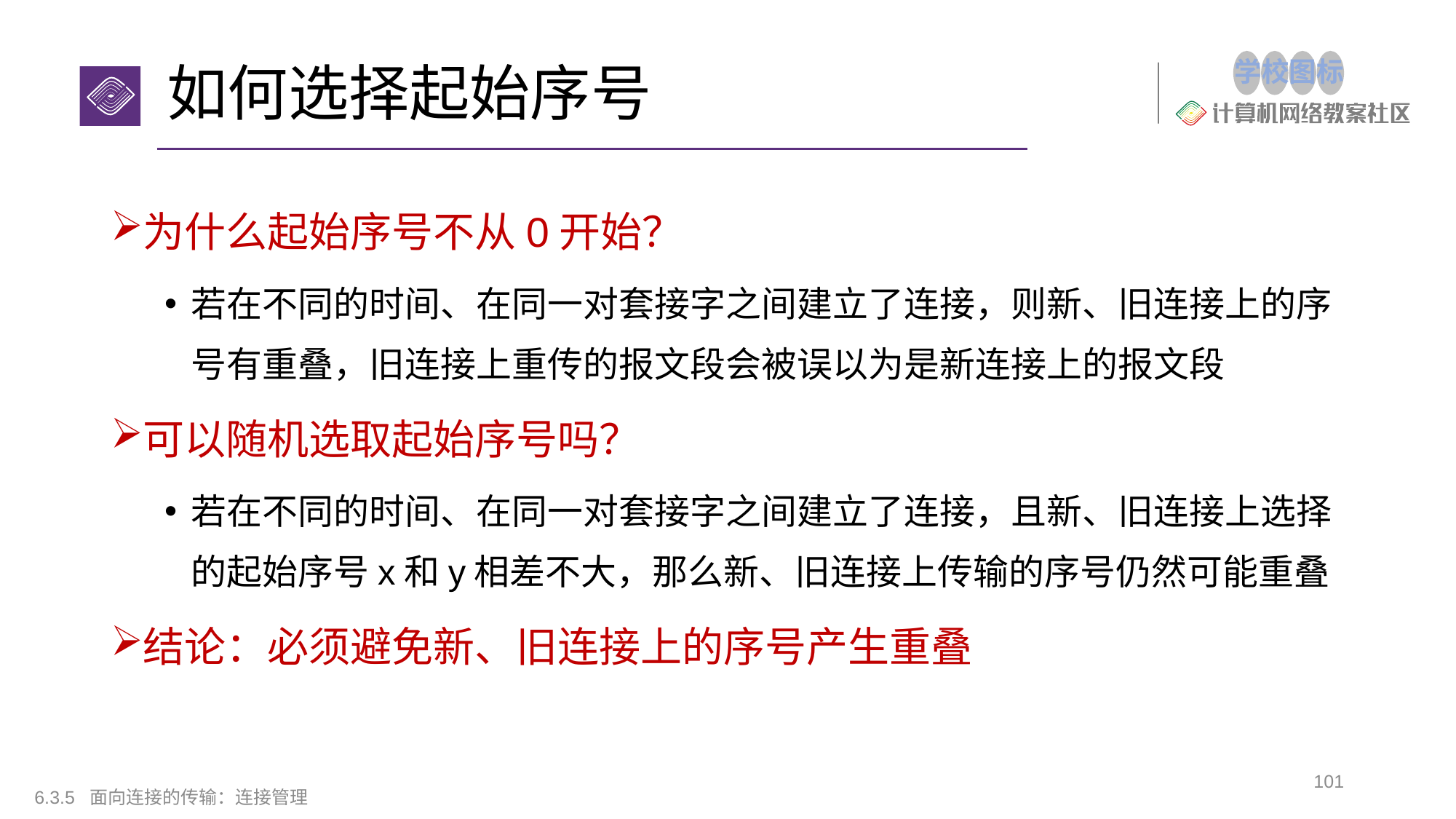

# 如何选择起始序号
为什么起始序号不从0开始？
若在不同的时间、在同一对套接字之间建立了连接，则新、旧连接上的序号有重叠，旧连接上重传的报文段会被误以为是新连接上的报文段
可以随机选取起始序号吗？
若在不同的时间、在同一对套接字之间建立了连接，且新、旧连接上选择的起始序号x和y相差不大，那么新、旧连接上传输的序号仍然可能重叠
结论：必须避免新、旧连接上的序号产生重叠

101
6.3.5  面向连接的传输：连接管理